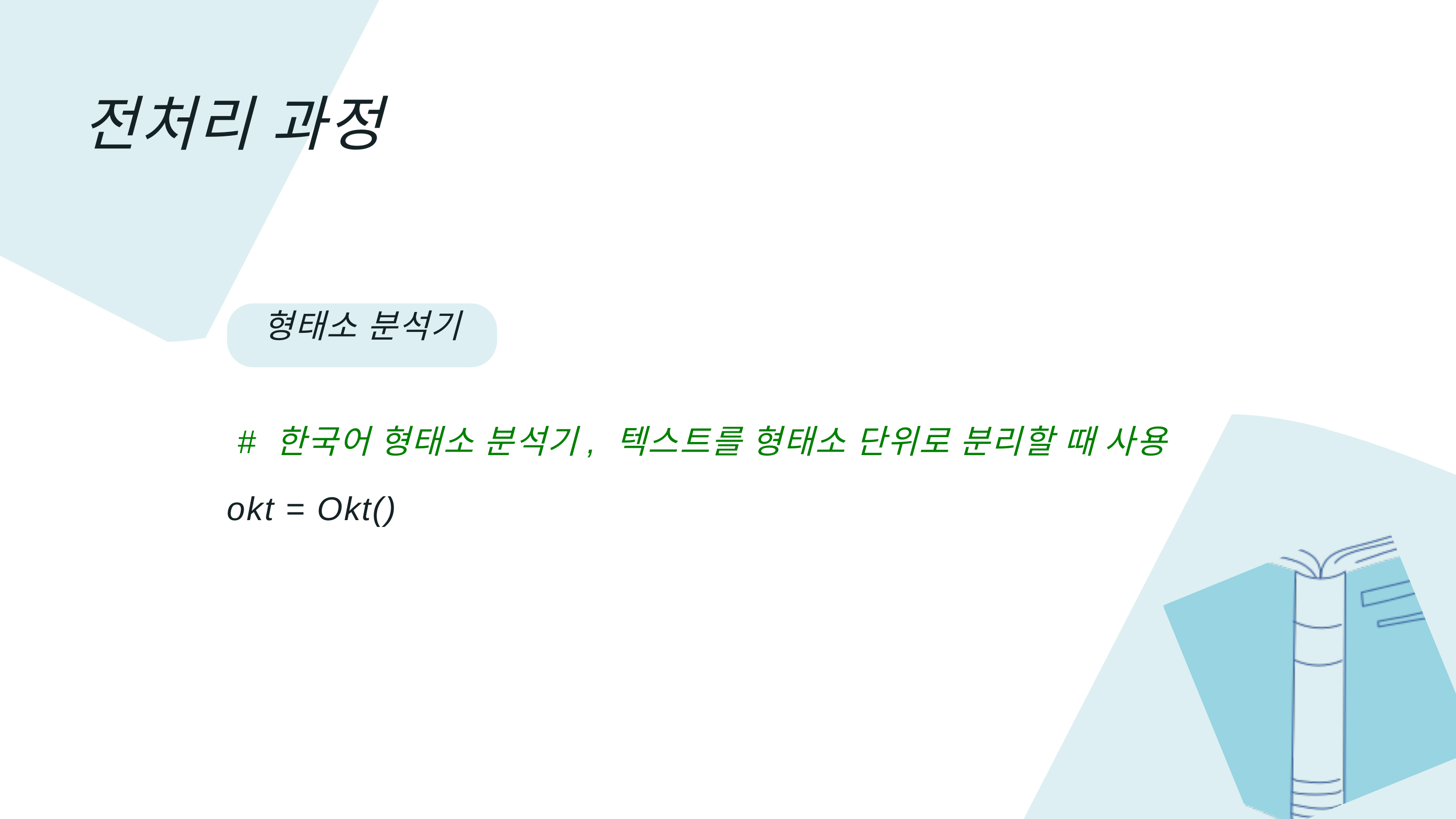

전처리 과정

형태소 분석기
 # 한국어 형태소 분석기, 텍스트를 형태소 단위로 분리할 때 사용
okt = Okt()